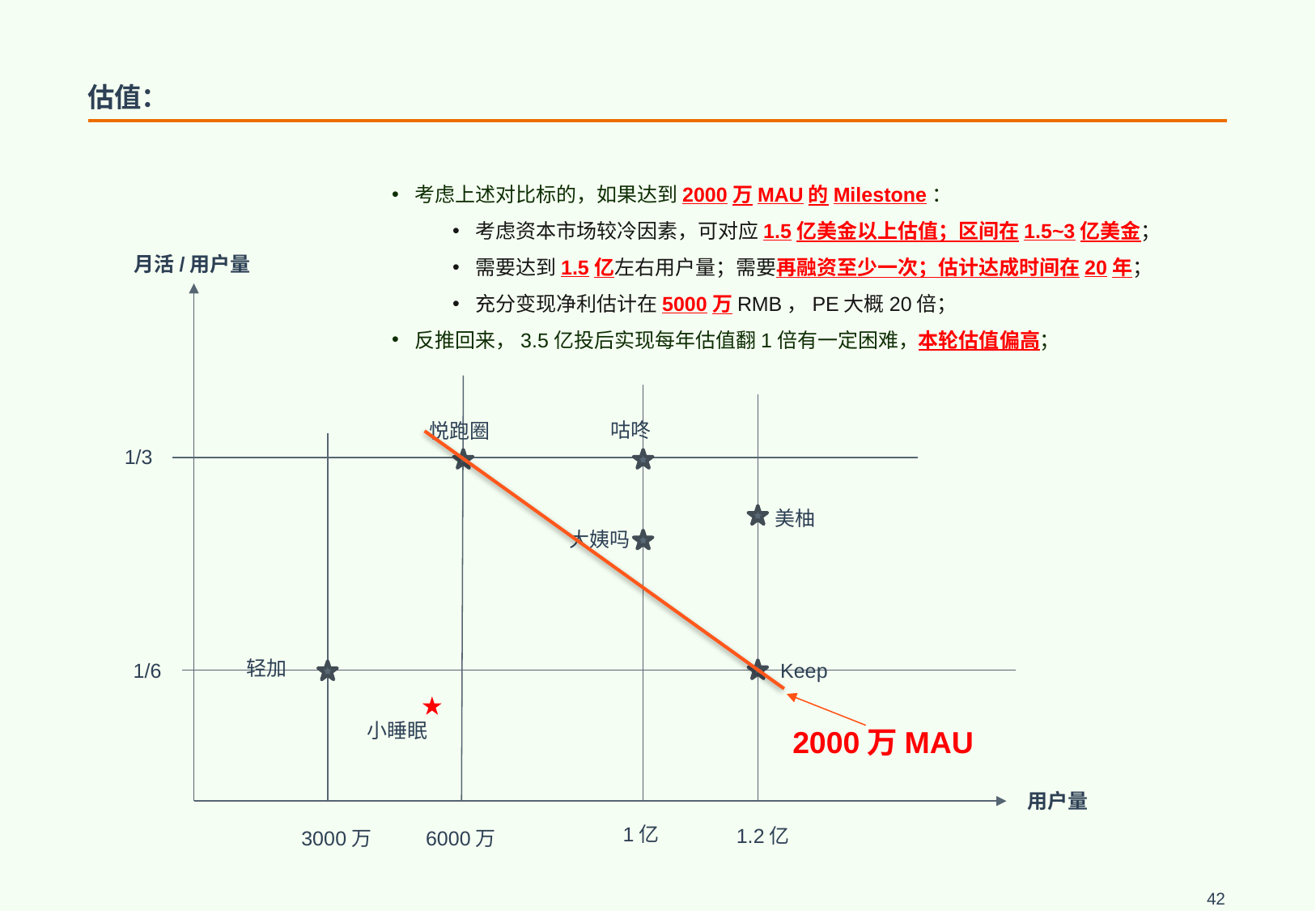

# 估值：
考虑上述对比标的，如果达到2000万MAU的Milestone：
考虑资本市场较冷因素，可对应1.5亿美金以上估值；区间在1.5~3亿美金；
需要达到1.5亿左右用户量；需要再融资至少一次；估计达成时间在20年；
充分变现净利估计在5000万RMB，PE大概20倍；
反推回来，3.5亿投后实现每年估值翻1倍有一定困难，本轮估值偏高；

月活/用户量
咕咚
悦跑圈
1/3

美柚

大姨吗

轻加
1/6
Keep

小睡眠
2000万MAU
用户量
1亿
1.2亿
3000万
6000万